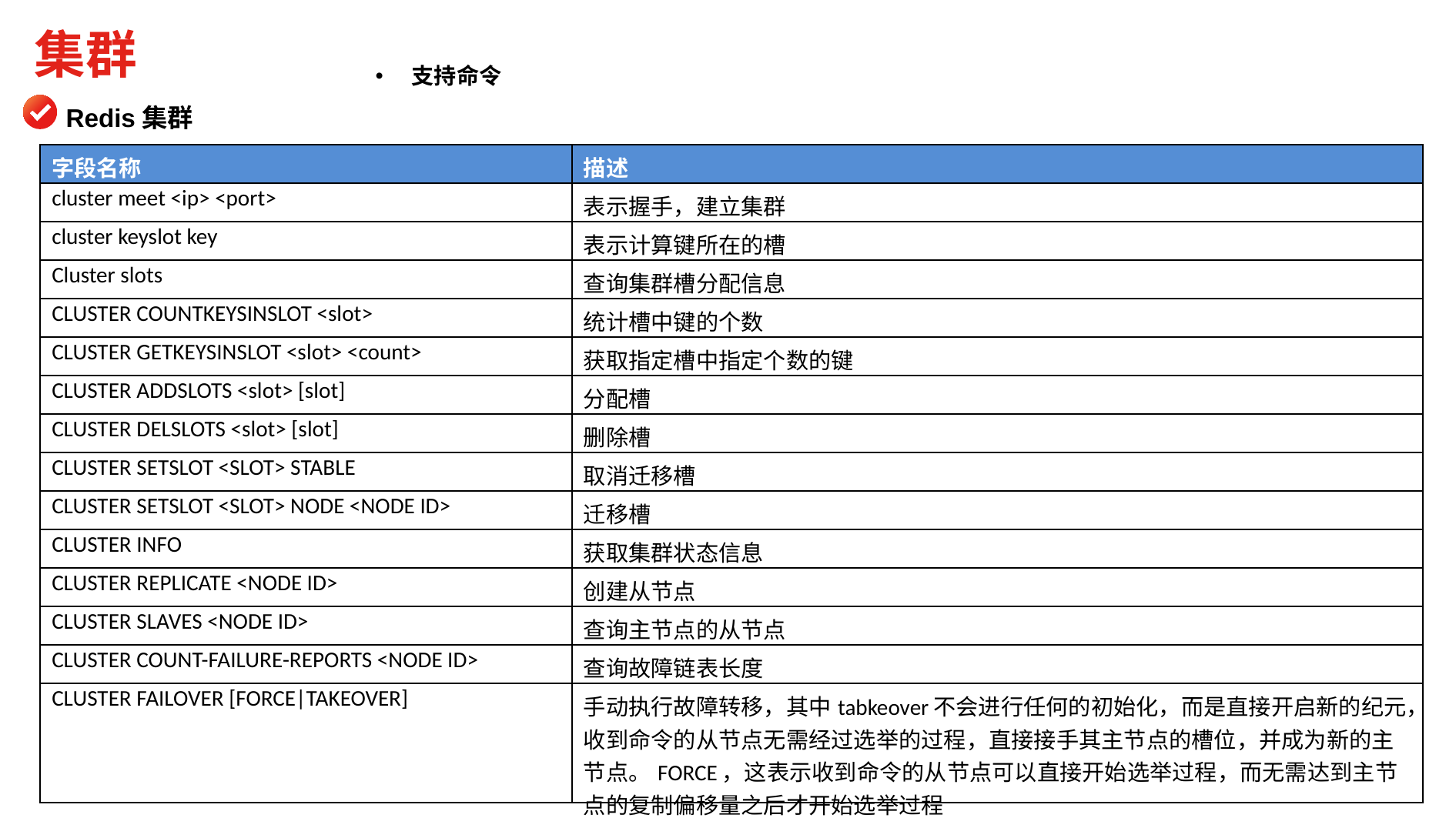

集群
支持命令
Redis集群

| 字段名称 | 描述 |
| --- | --- |
| cluster meet <ip> <port> | 表示握手，建立集群 |
| cluster keyslot key | 表示计算键所在的槽 |
| Cluster slots | 查询集群槽分配信息 |
| CLUSTER COUNTKEYSINSLOT <slot> | 统计槽中键的个数 |
| CLUSTER GETKEYSINSLOT <slot> <count> | 获取指定槽中指定个数的键 |
| CLUSTER ADDSLOTS <slot> [slot] | 分配槽 |
| CLUSTER DELSLOTS <slot> [slot] | 删除槽 |
| CLUSTER SETSLOT <SLOT> STABLE | 取消迁移槽 |
| CLUSTER SETSLOT <SLOT> NODE <NODE ID> | 迁移槽 |
| CLUSTER INFO | 获取集群状态信息 |
| CLUSTER REPLICATE <NODE ID> | 创建从节点 |
| CLUSTER SLAVES <NODE ID> | 查询主节点的从节点 |
| CLUSTER COUNT-FAILURE-REPORTS <NODE ID> | 查询故障链表长度 |
| CLUSTER FAILOVER [FORCE|TAKEOVER] | 手动执行故障转移，其中tabkeover不会进行任何的初始化，而是直接开启新的纪元，收到命令的从节点无需经过选举的过程，直接接手其主节点的槽位，并成为新的主节点。FORCE，这表示收到命令的从节点可以直接开始选举过程，而无需达到主节点的复制偏移量之后才开始选举过程 |